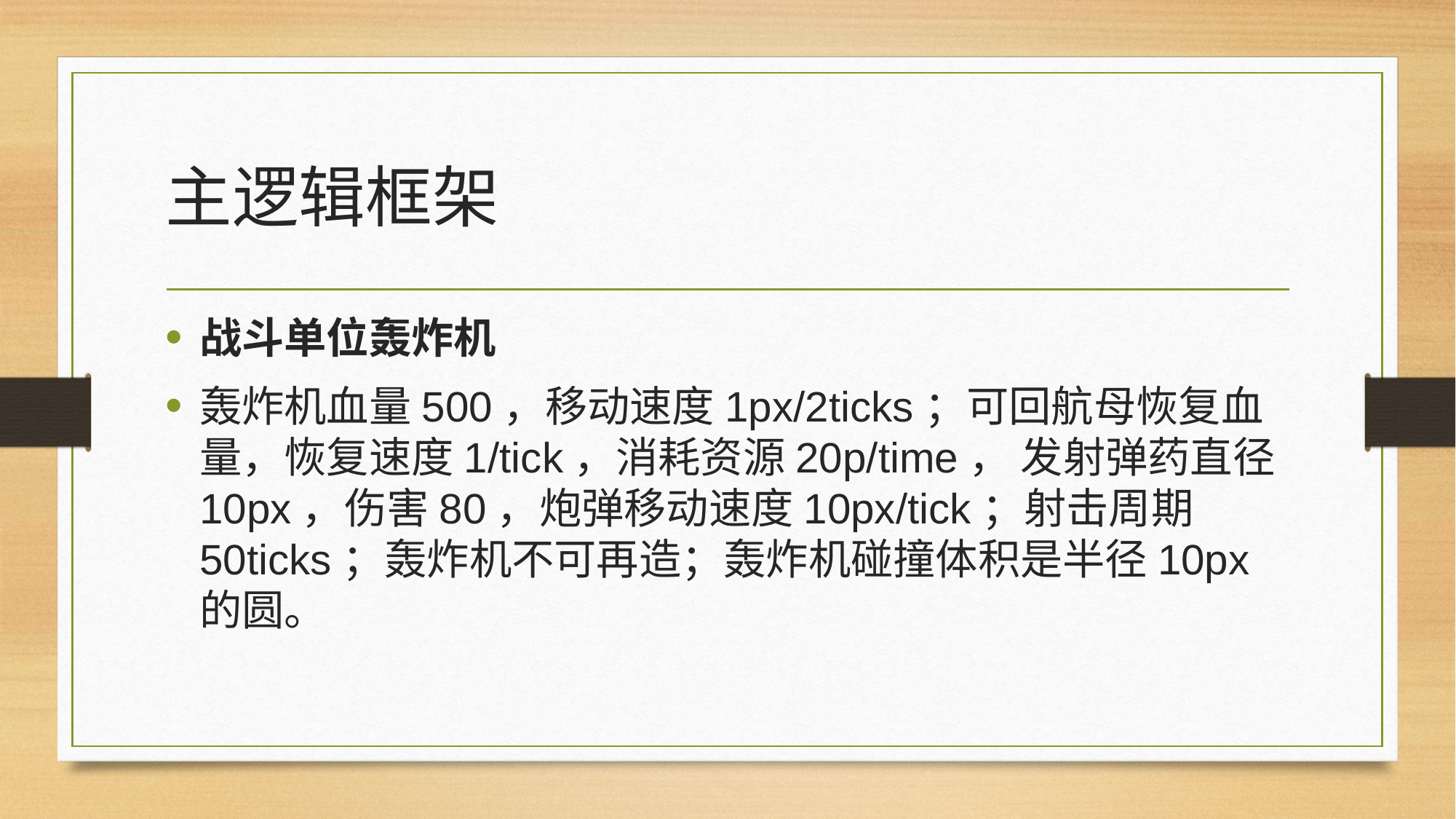

# 主逻辑框架
战斗单位轰炸机
轰炸机血量500，移动速度1px/2ticks；可回航母恢复血量，恢复速度1/tick，消耗资源20p/time， 发射弹药直径10px，伤害80，炮弹移动速度10px/tick；射击周期50ticks；轰炸机不可再造；轰炸机碰撞体积是半径10px的圆。